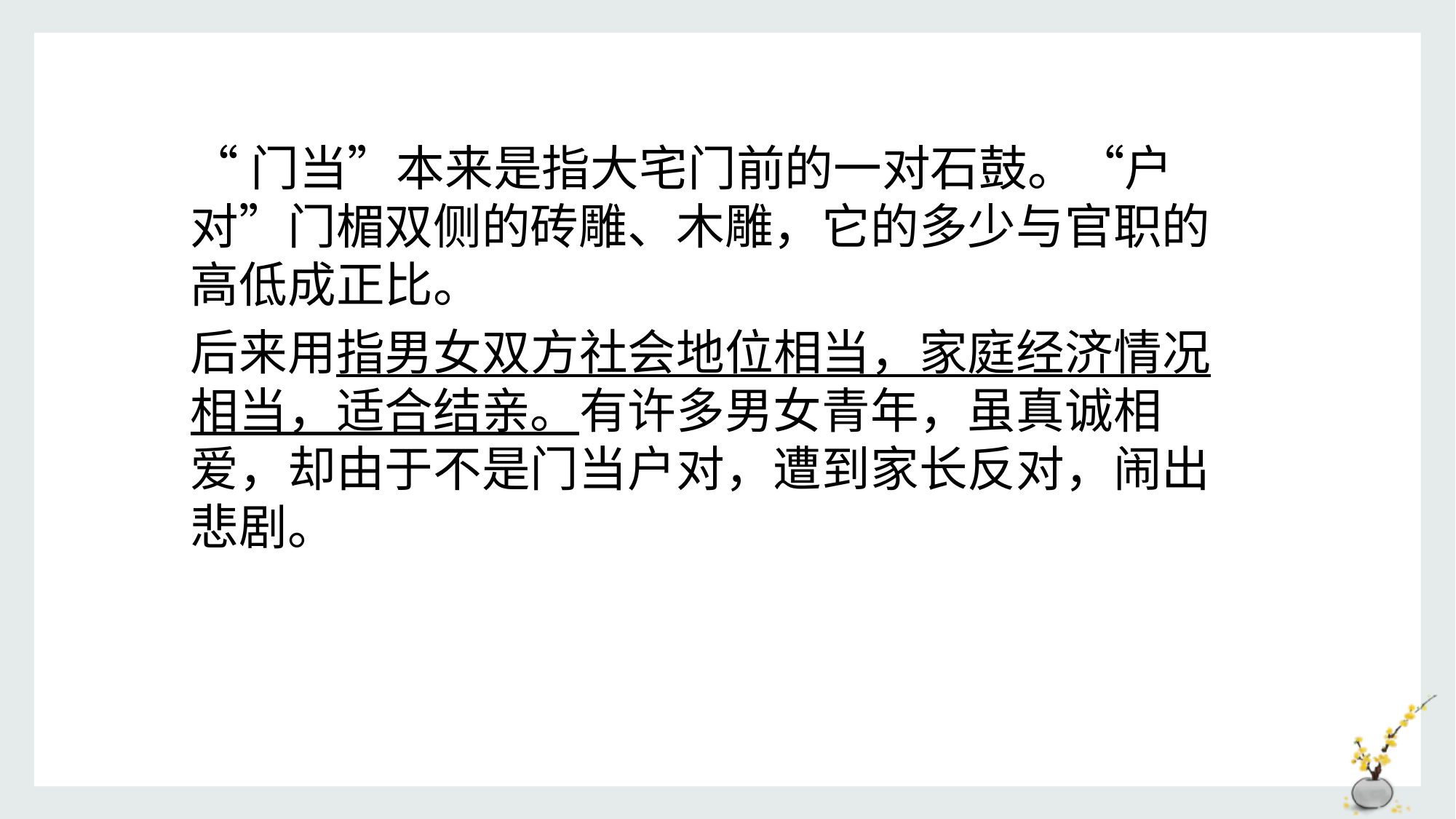

“门当”本来是指大宅门前的一对石鼓。“户对”门楣双侧的砖雕、木雕，它的多少与官职的高低成正比。
后来用指男女双方社会地位相当，家庭经济情况相当，适合结亲。有许多男女青年，虽真诚相爱，却由于不是门当户对，遭到家长反对，闹出悲剧。